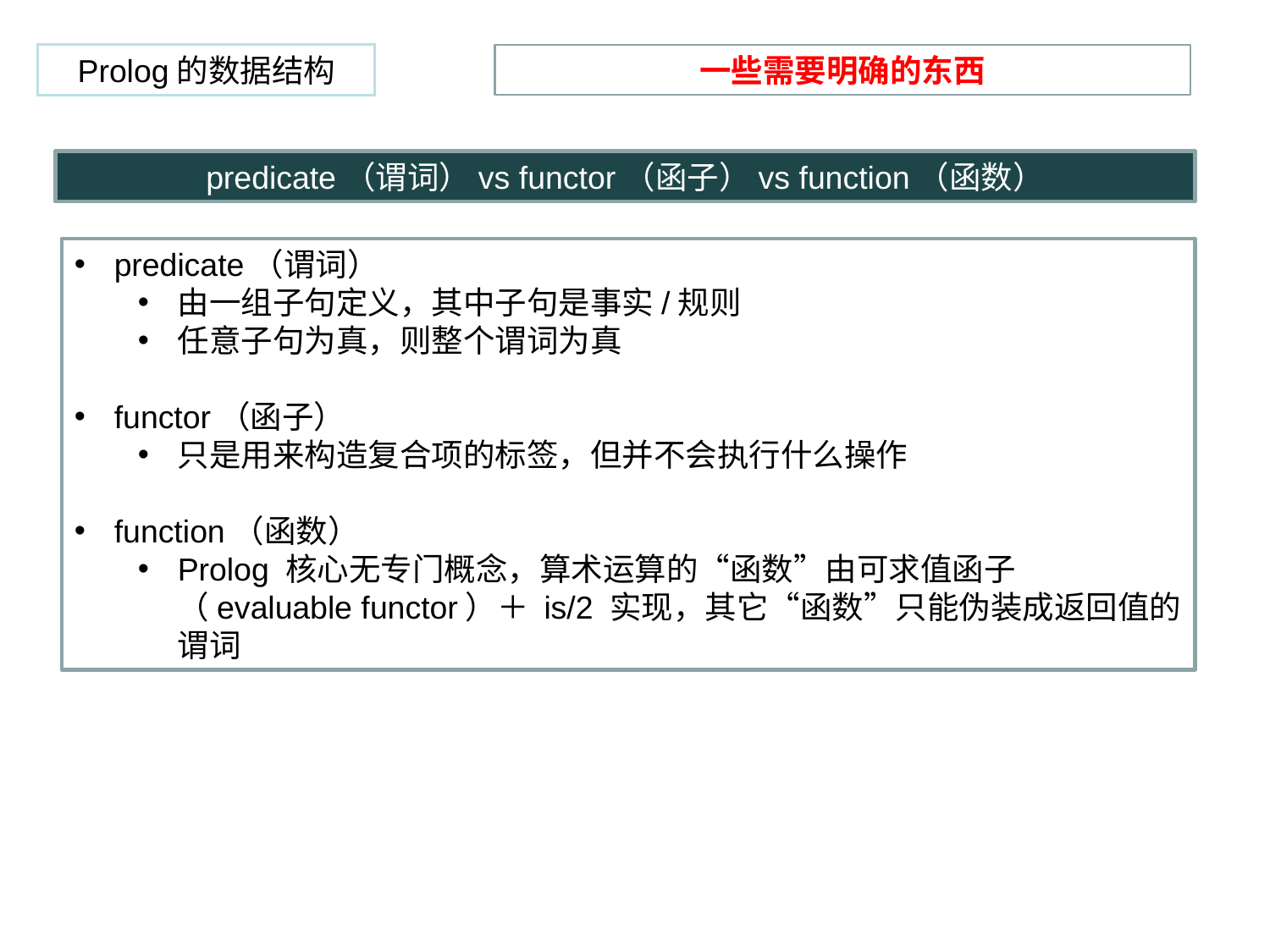

Prolog的数据结构
一些需要明确的东西
predicate（谓词）vs functor（函子）vs function（函数）
predicate（谓词）
由一组子句定义，其中子句是事实/规则
任意子句为真，则整个谓词为真

functor（函子）
只是用来构造复合项的标签，但并不会执行什么操作

function（函数）
Prolog 核心无专门概念，算术运算的“函数”由可求值函子（evaluable functor）＋ is/2 实现，其它“函数”只能伪装成返回值的谓词